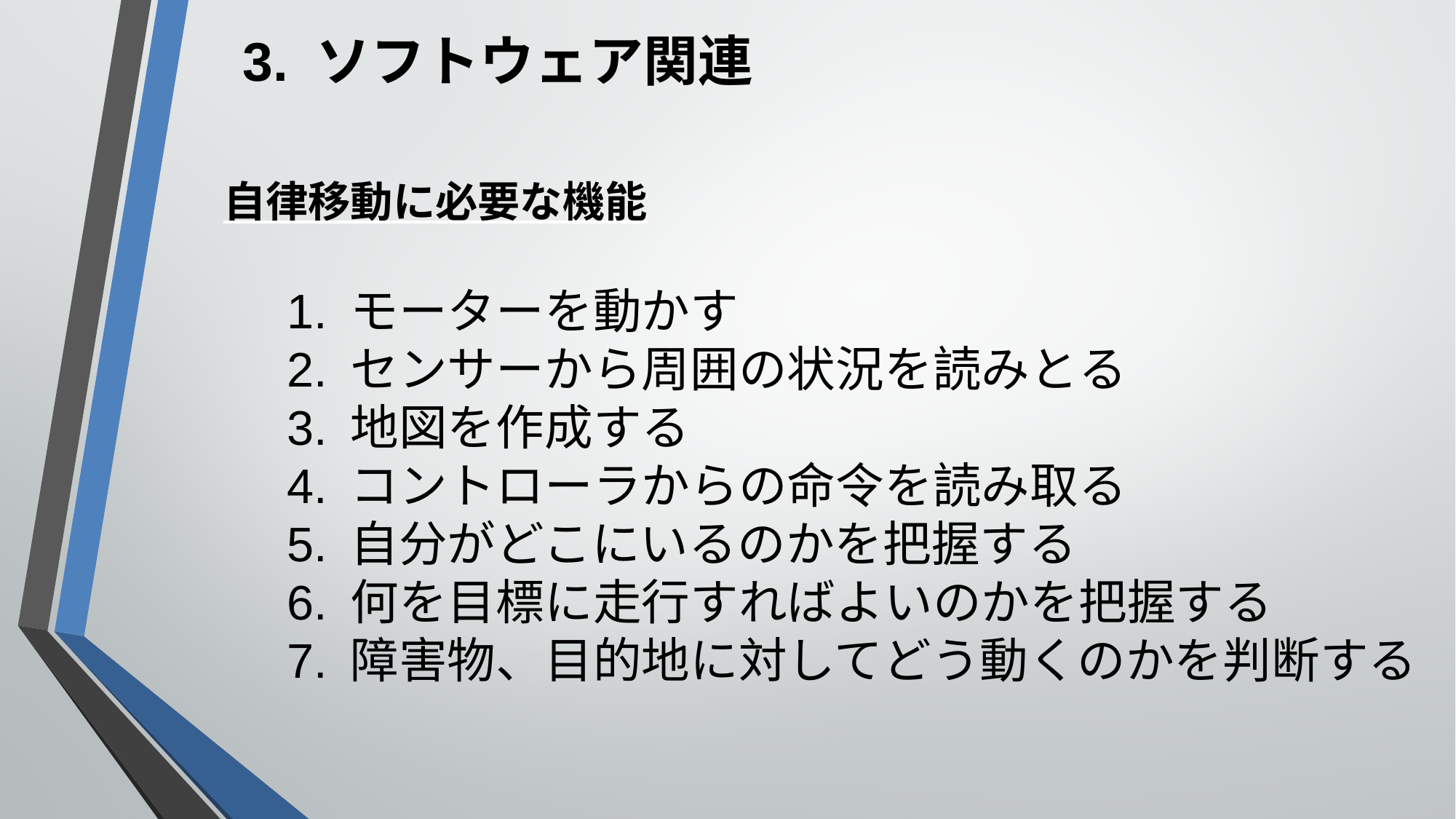

3. ソフトウェア関連
自律移動に必要な機能
 モーターを動かす
 センサーから周囲の状況を読みとる
 地図を作成する
 コントローラからの命令を読み取る
 自分がどこにいるのかを把握する
 何を目標に走行すればよいのかを把握する
 障害物、目的地に対してどう動くのかを判断する